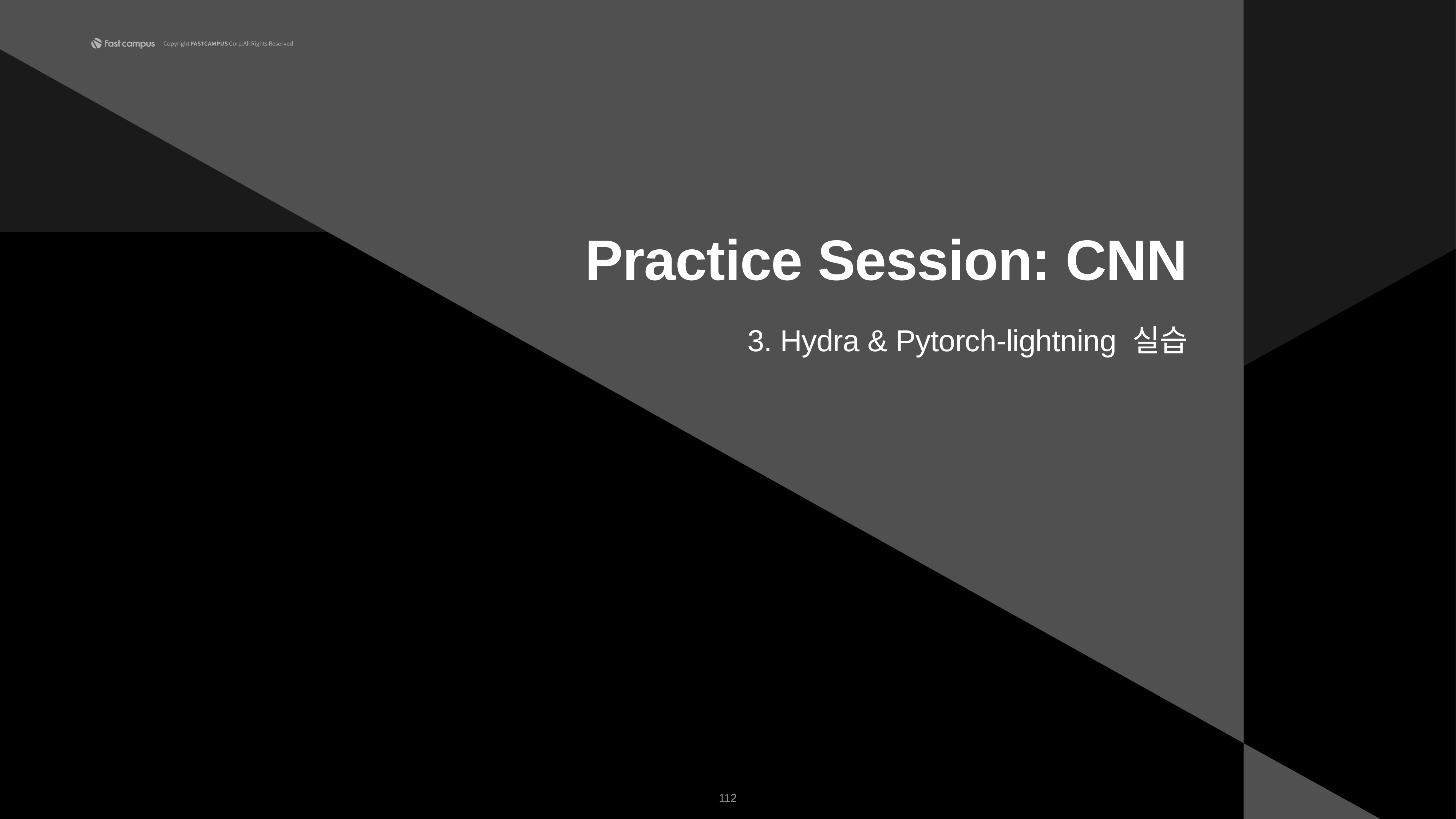

Practice Session: CNN

3. Hydra & Pytorch-lightning 실습
112